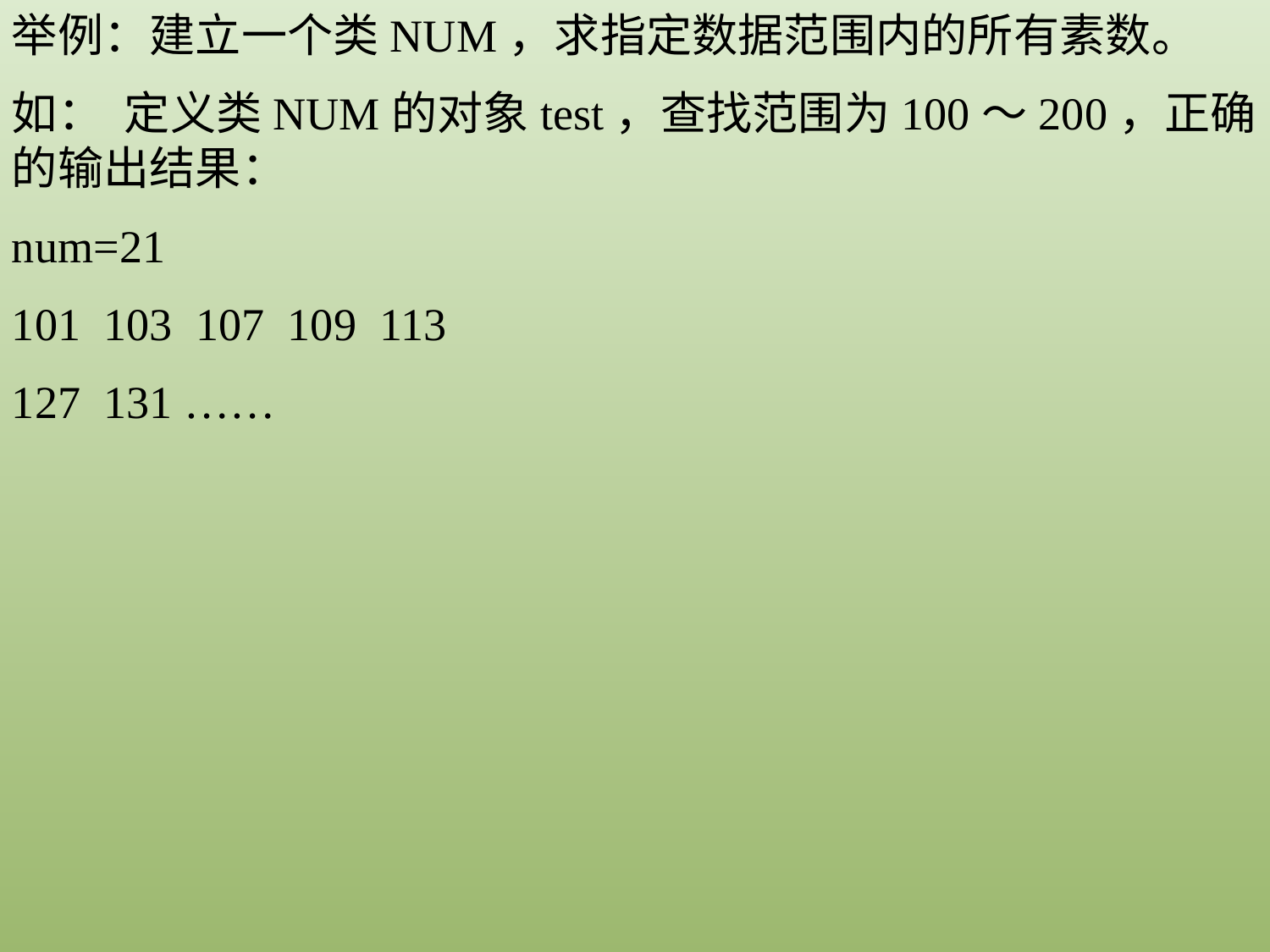

举例：建立一个类NUM，求指定数据范围内的所有素数。
如：  定义类NUM的对象test，查找范围为100～200，正确的输出结果：
num=21
101  103  107  109  113
127  131 ……
684